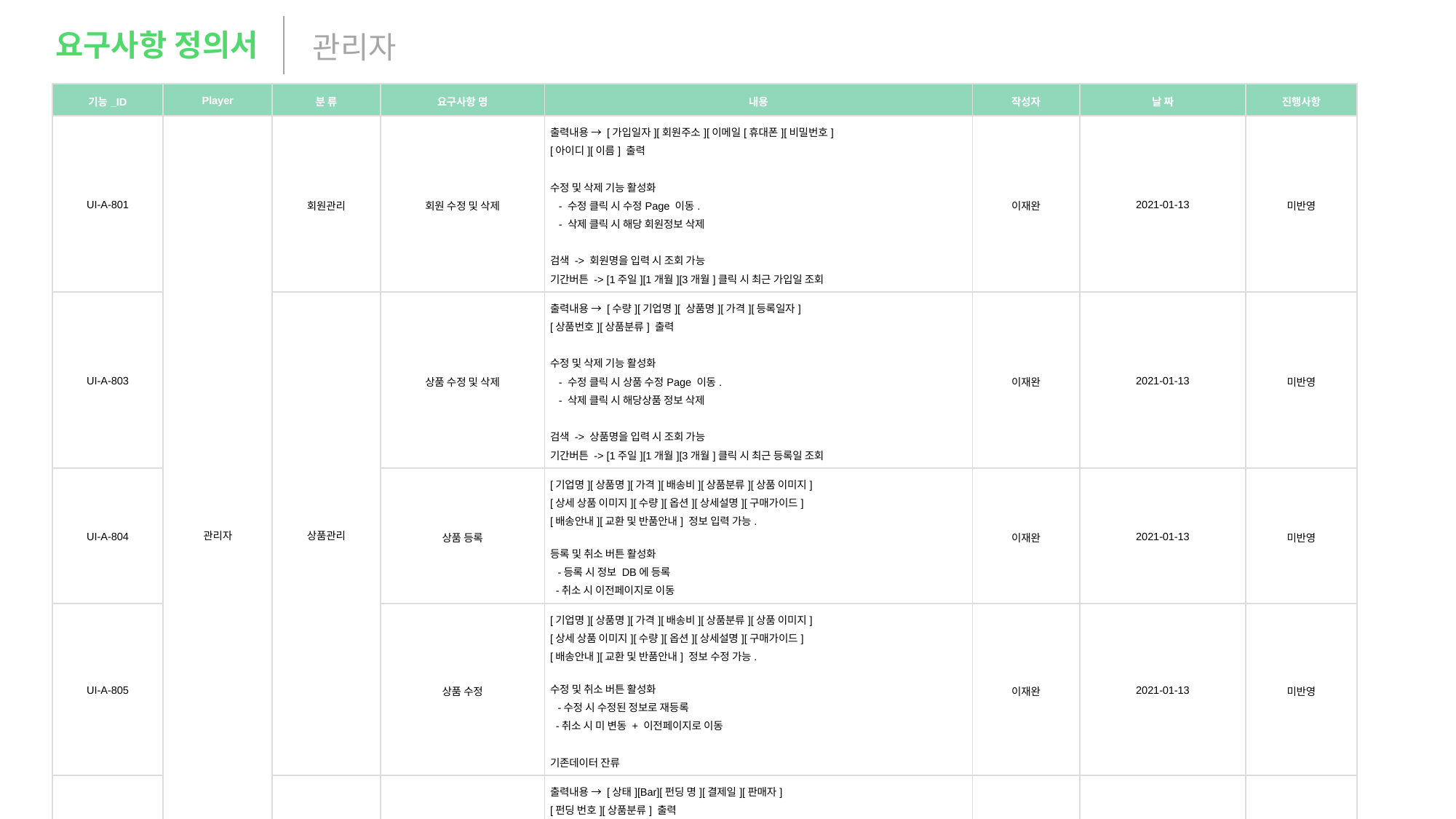

요구사항 정의서
관리자
| 기능\_ID | Player | 분 류 | 요구사항 명 | 내용 | 작성자 | 날 짜 | 진행사항 |
| --- | --- | --- | --- | --- | --- | --- | --- |
| UI-A-801 | 관리자 | 회원관리 | 회원 수정 및 삭제 | 출력내용 → [가입일자][회원주소][이메일[휴대폰][비밀번호] [아이디][이름] 출력 수정 및 삭제 기능 활성화 - 수정 클릭 시 수정Page 이동. - 삭제 클릭 시 해당 회원정보 삭제 검색 -> 회원명을 입력 시 조회 가능 기간버튼 -> [1주일][1개월][3개월]클릭 시 최근 가입일 조회 | 이재완 | 2021-01-13 | 미반영 |
| UI-A-803 |  | 상품관리 | 상품 수정 및 삭제 | 출력내용 → [수량][기업명][ 상품명][가격][등록일자] [상품번호][상품분류] 출력 수정 및 삭제 기능 활성화 - 수정 클릭 시 상품 수정Page 이동. - 삭제 클릭 시 해당상품 정보 삭제 검색 -> 상품명을 입력 시 조회 가능 기간버튼 -> [1주일][1개월][3개월]클릭 시 최근 등록일 조회 | 이재완 | 2021-01-13 | 미반영 |
| UI-A-804 |  |  | 상품 등록 | [기업명][상품명][가격][배송비][상품분류][상품 이미지] [상세 상품 이미지][수량][옵션][상세설명][구매가이드] [배송안내][교환 및 반품안내] 정보 입력 가능. 등록 및 취소 버튼 활성화 -등록 시 정보 DB에 등록 -취소 시 이전페이지로 이동 | 이재완 | 2021-01-13 | 미반영 |
| UI-A-805 |  |  | 상품 수정 | [기업명][상품명][가격][배송비][상품분류][상품 이미지] [상세 상품 이미지][수량][옵션][상세설명][구매가이드] [배송안내][교환 및 반품안내] 정보 수정 가능. 수정 및 취소 버튼 활성화 -수정 시 수정된 정보로 재등록 -취소 시 미 변동 + 이전페이지로 이동 기존데이터 잔류 | 이재완 | 2021-01-13 | 미반영 |
| UI-A-806 |  | 펀딩 관리 | 펀딩 수정 및 삭제 | 출력내용 → [상태][Bar][펀딩 명][결제일][판매자] [펀딩 번호][상품분류] 출력 수정 및 삭제 기능 활성화 - 수정 클릭 시 펀딩 수정Page 이동. - 삭제 클릭 시 해당 펀딩 정보 삭제 검색 -> 펀딩 명을 입력 시 조회 가능 기간버튼 -> [1주일][1개월][3개월]클릭 시 최근 등록일 조회 | 이재완 | 2021-01-13 | 미반영 |